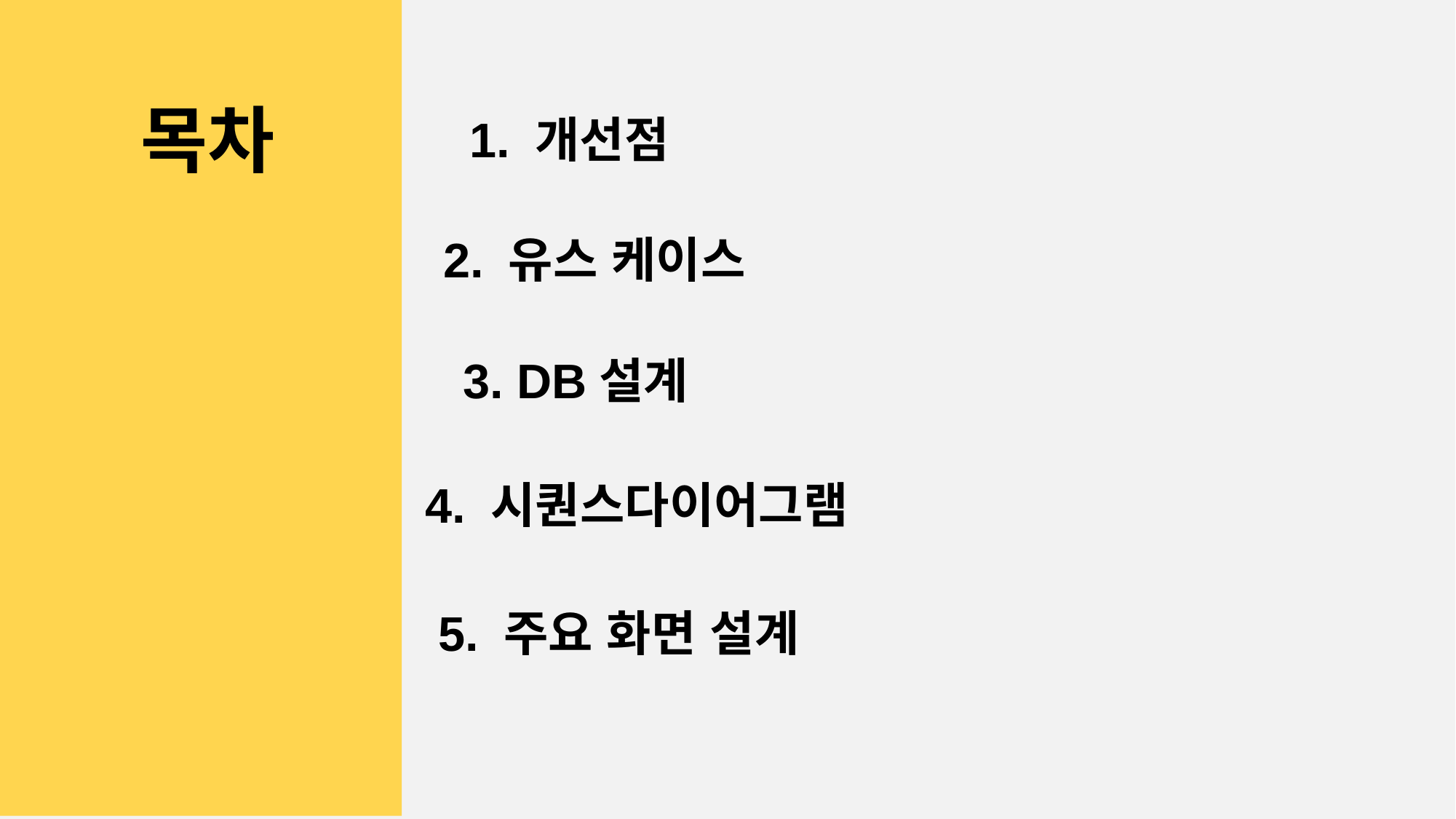

목차
1. 개선점
2. 유스 케이스
3. DB설계
4. 시퀀스다이어그램
5. 주요 화면 설계